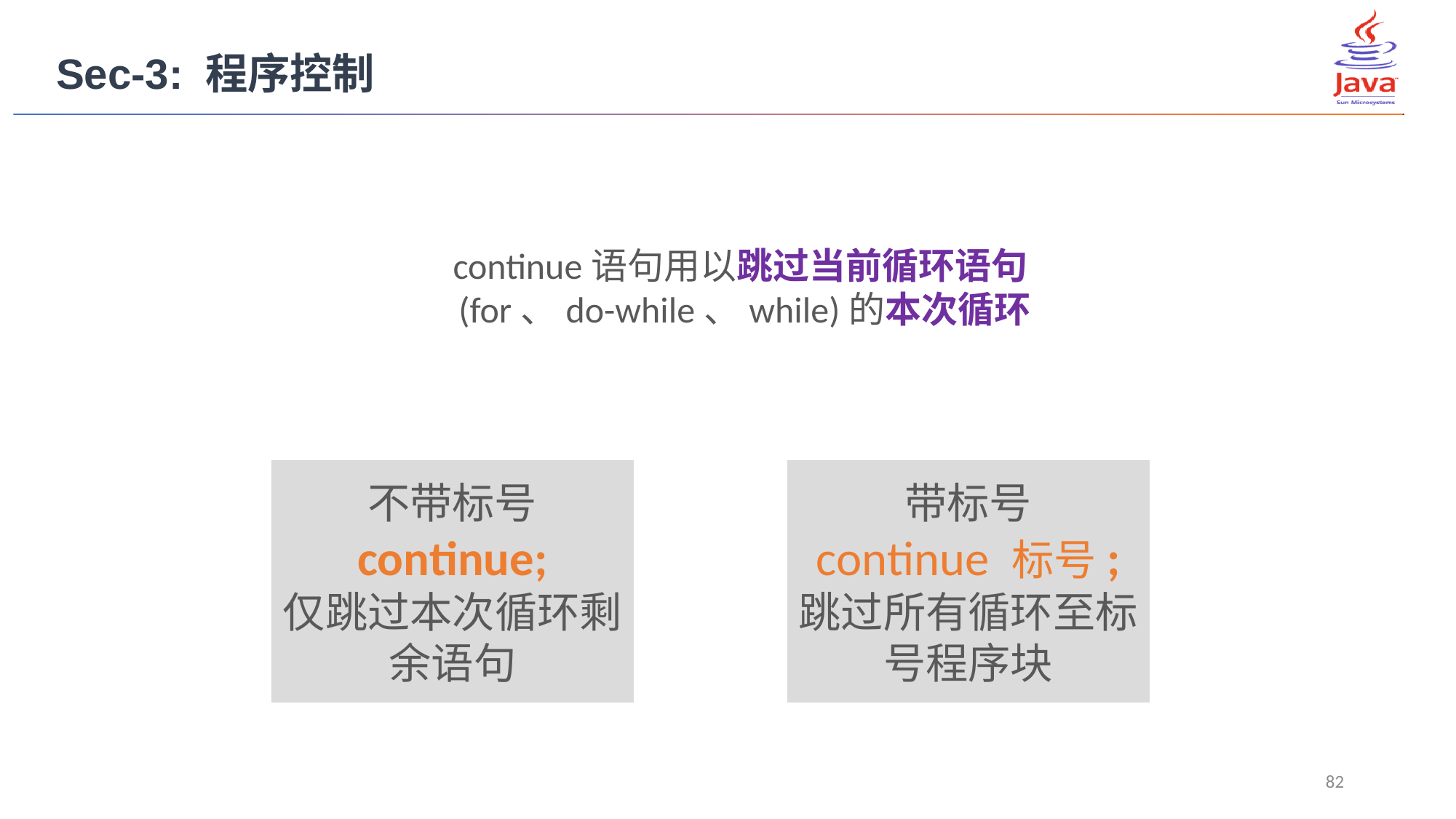

Sec-3: 程序控制
continue语句用以跳过当前循环语句(for、do-while、while)的本次循环
不带标号
continue;
仅跳过本次循环剩余语句
带标号
continue 标号;
跳过所有循环至标号程序块
82